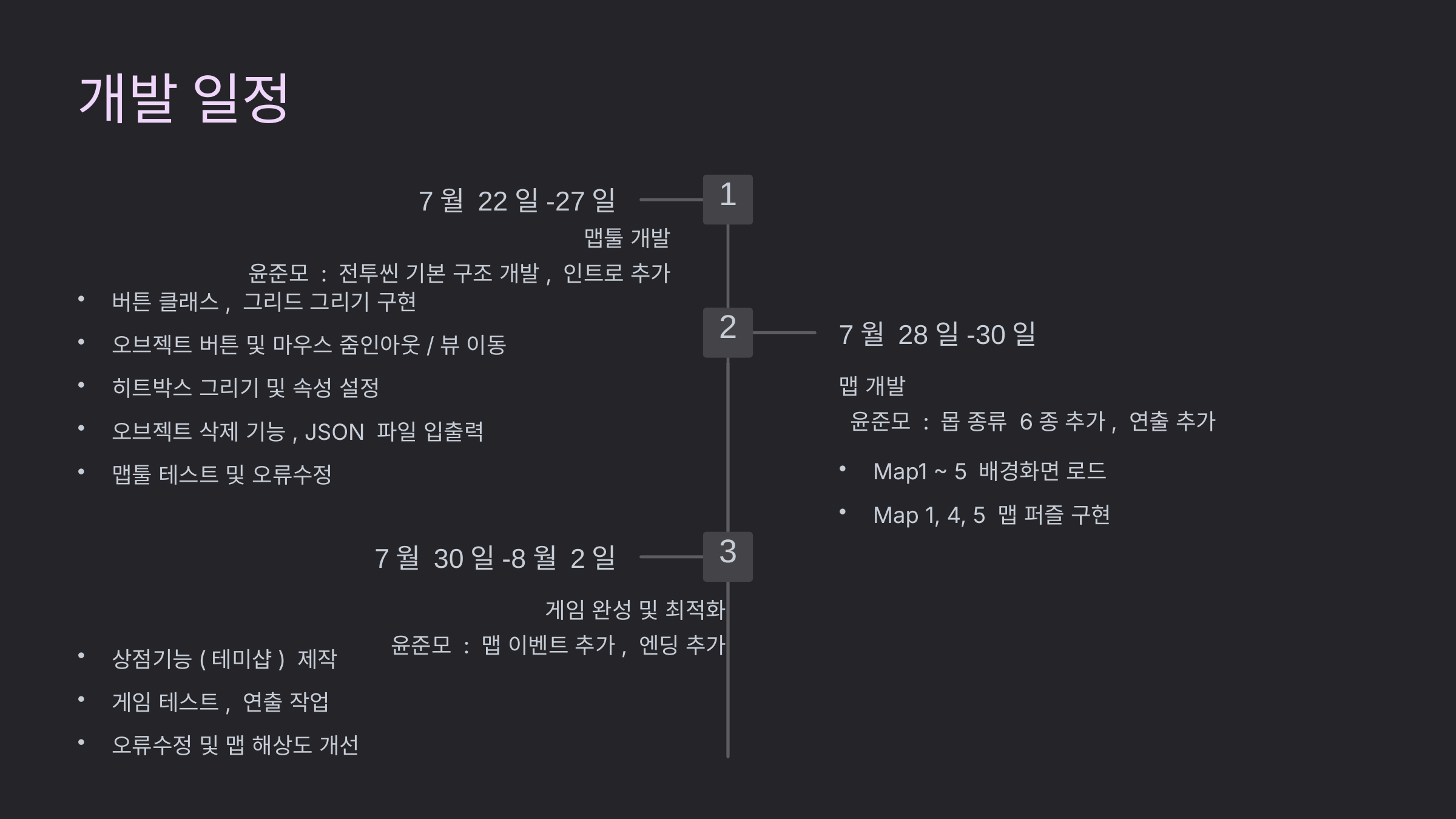

개발 일정

1
7월 22일-27일

맵툴 개발
윤준모 : 전투씬 기본 구조 개발, 인트로 추가
버튼 클래스, 그리드 그리기 구현

2
7월 28일-30일
오브젝트 버튼 및 마우스 줌인아웃/뷰 이동

맵 개발
 윤준모 : 몹 종류 6종 추가, 연출 추가
히트박스 그리기 및 속성 설정
오브젝트 삭제 기능, JSON 파일 입출력
Map1 ~ 5 배경화면 로드
맵툴 테스트 및 오류수정
Map 1, 4, 5 맵 퍼즐 구현

3
7월 30일-8월 2일

게임 완성 및 최적화
윤준모 : 맵 이벤트 추가, 엔딩 추가
상점기능(테미샵) 제작
게임 테스트, 연출 작업
오류수정 및 맵 해상도 개선